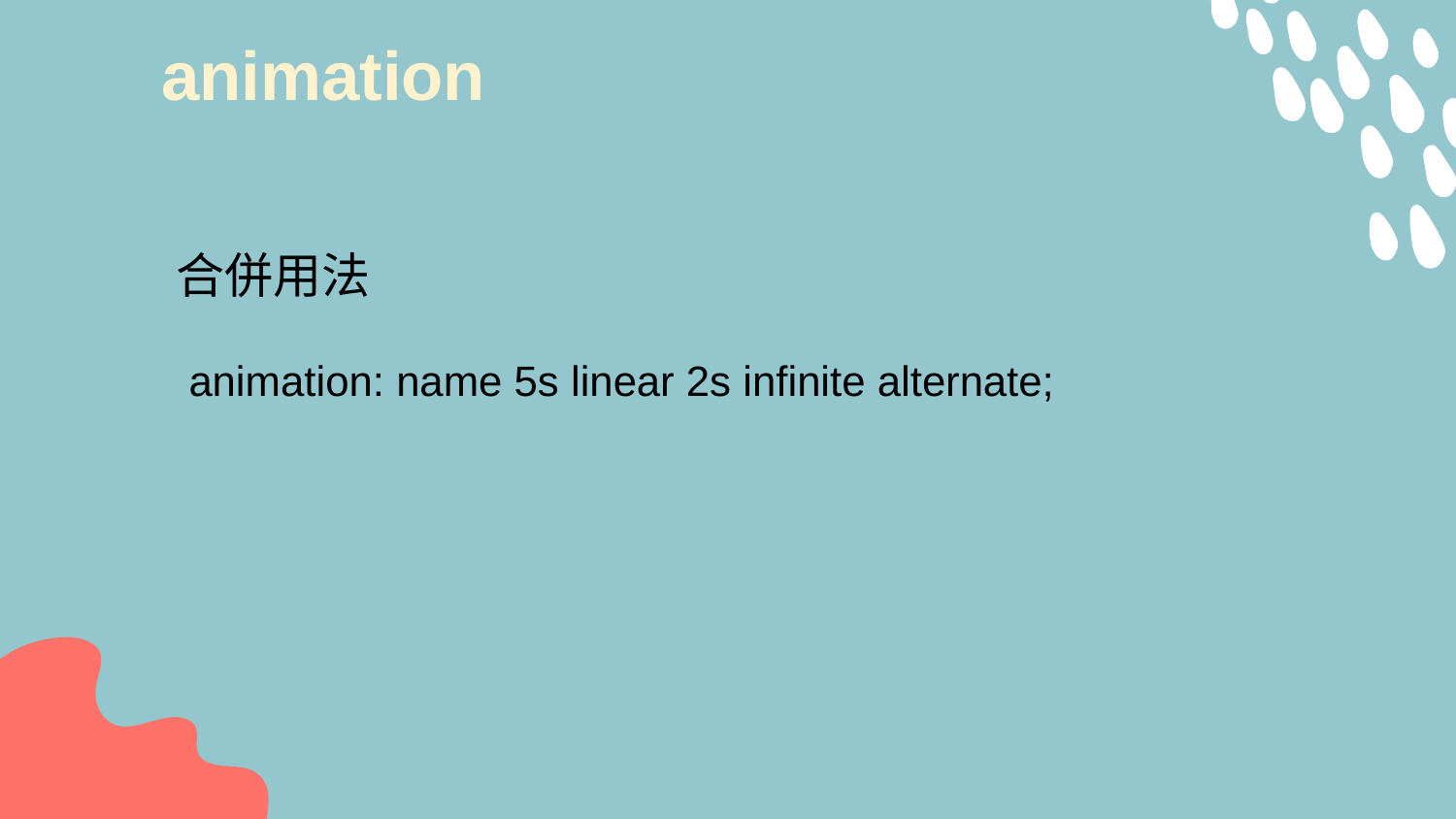

# animation
合併用法
animation: name 5s linear 2s infinite alternate;